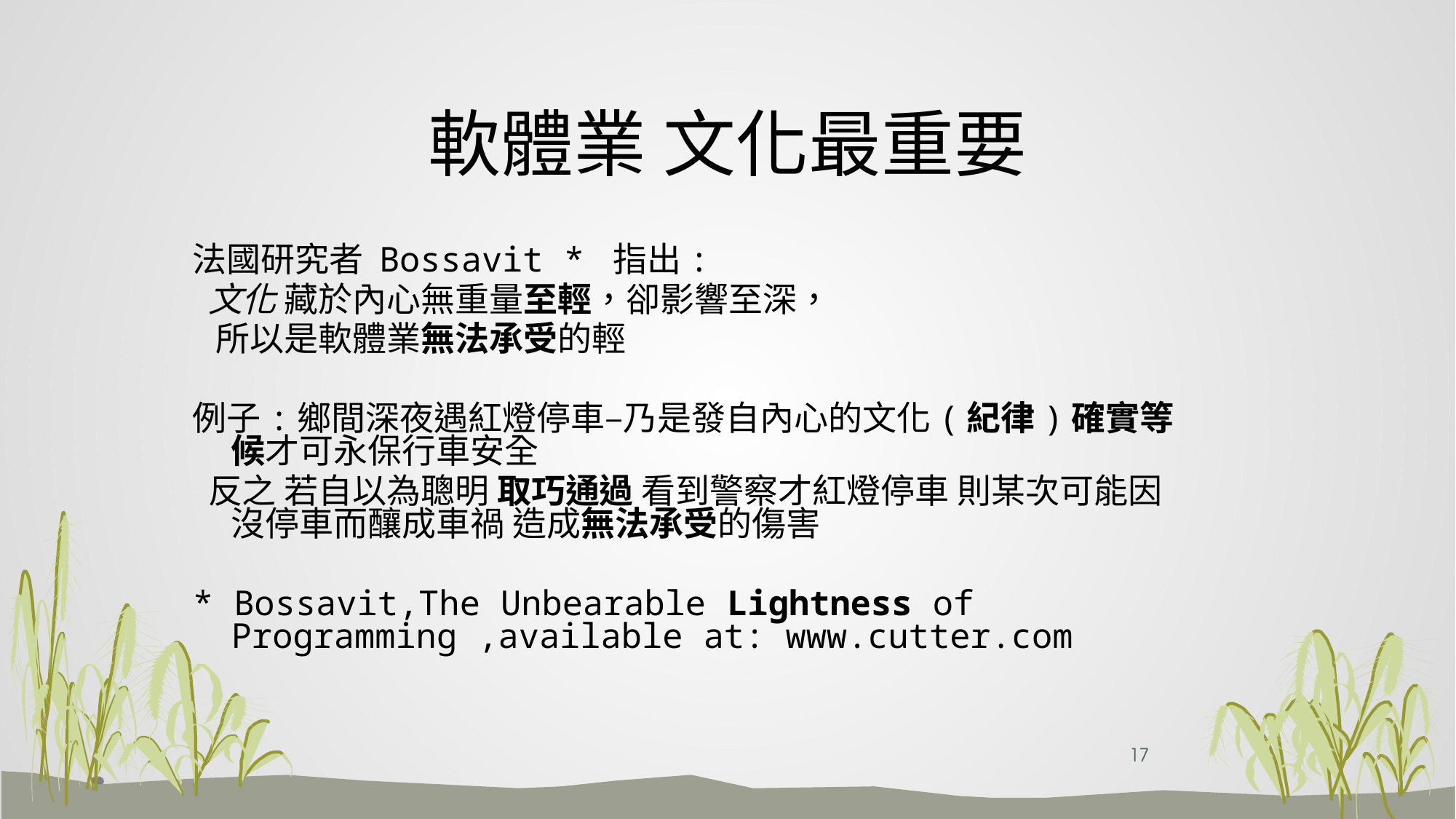

# 軟體業 文化最重要
法國研究者 Bossavit * 指出:
 文化 藏於內心無重量至輕，卻影響至深，
  所以是軟體業無法承受的輕

例子:鄉間深夜遇紅燈停車–乃是發自內心的文化(紀律)確實等候才可永保行車安全
 反之 若自以為聰明 取巧通過 看到警察才紅燈停車 則某次可能因沒停車而釀成車禍 造成無法承受的傷害

* Bossavit,The Unbearable Lightness of Programming ,available at: www.cutter.com

17